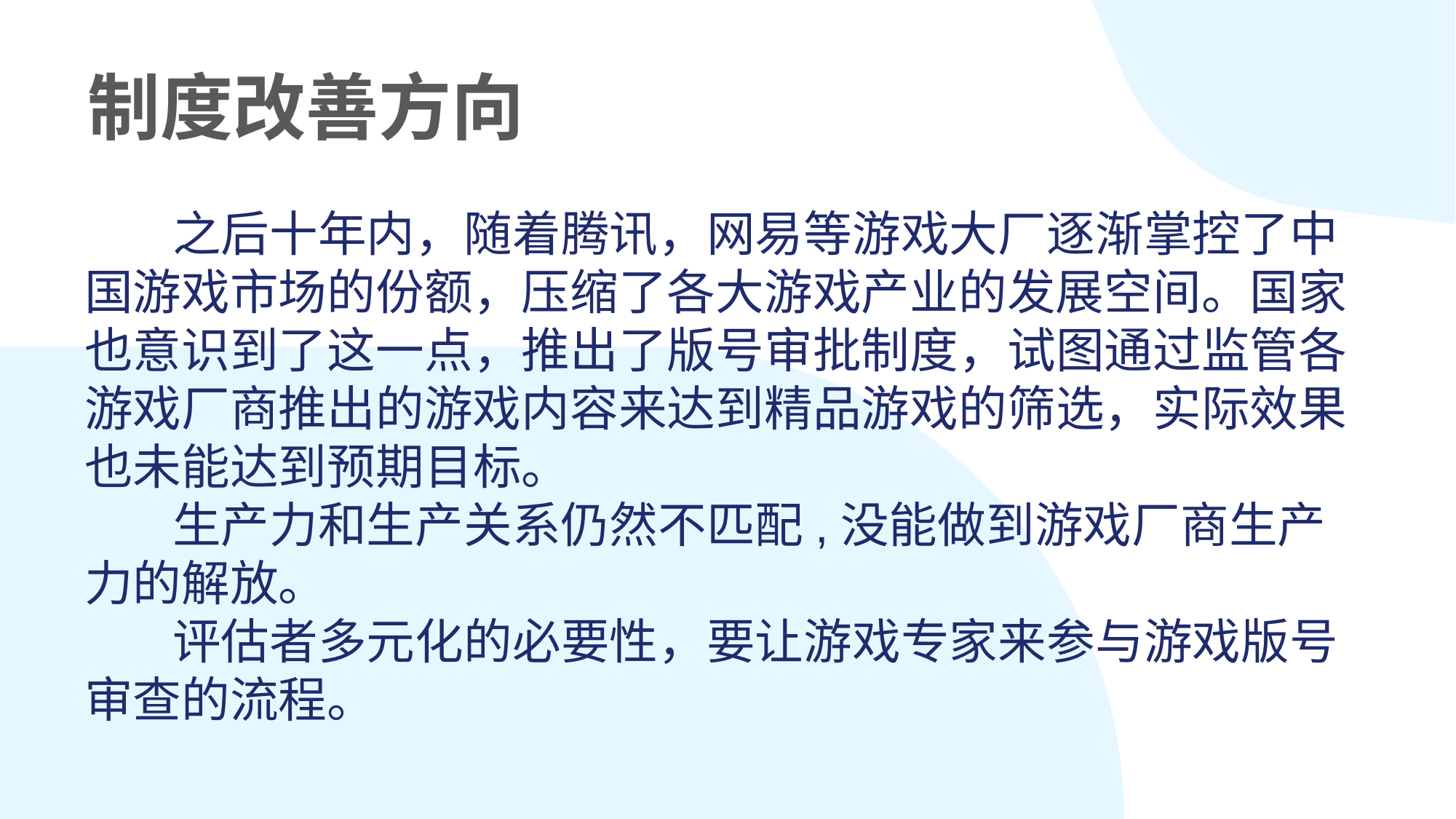

制度改善方向
       之后十年内，随着腾讯，网易等游戏大厂逐渐掌控了中国游戏市场的份额，压缩了各大游戏产业的发展空间。国家也意识到了这一点，推出了版号审批制度，试图通过监管各游戏厂商推出的游戏内容来达到精品游戏的筛选，实际效果也未能达到预期目标。
       生产力和生产关系仍然不匹配,没能做到游戏厂商生产力的解放。
       评估者多元化的必要性，要让游戏专家来参与游戏版号审查的流程。